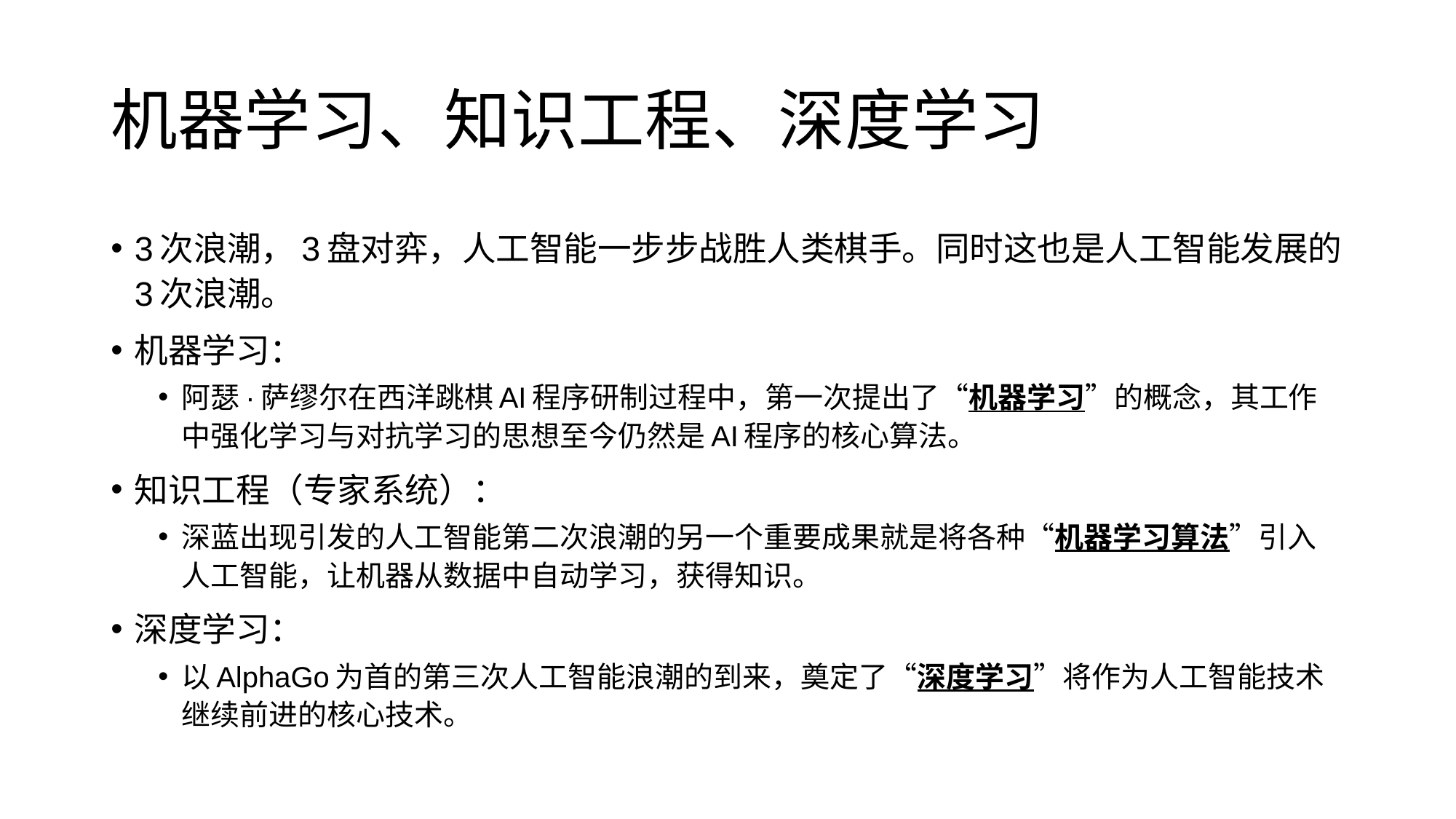

# 机器学习、知识工程、深度学习
3次浪潮，3盘对弈，人工智能一步步战胜人类棋手。同时这也是人工智能发展的3次浪潮。
机器学习：
阿瑟·萨缪尔在西洋跳棋AI程序研制过程中，第一次提出了“机器学习”的概念，其工作中强化学习与对抗学习的思想至今仍然是AI程序的核心算法。
知识工程（专家系统）：
深蓝出现引发的人工智能第二次浪潮的另一个重要成果就是将各种“机器学习算法”引入人工智能，让机器从数据中自动学习，获得知识。
深度学习：
以AlphaGo为首的第三次人工智能浪潮的到来，奠定了“深度学习”将作为人工智能技术继续前进的核心技术。